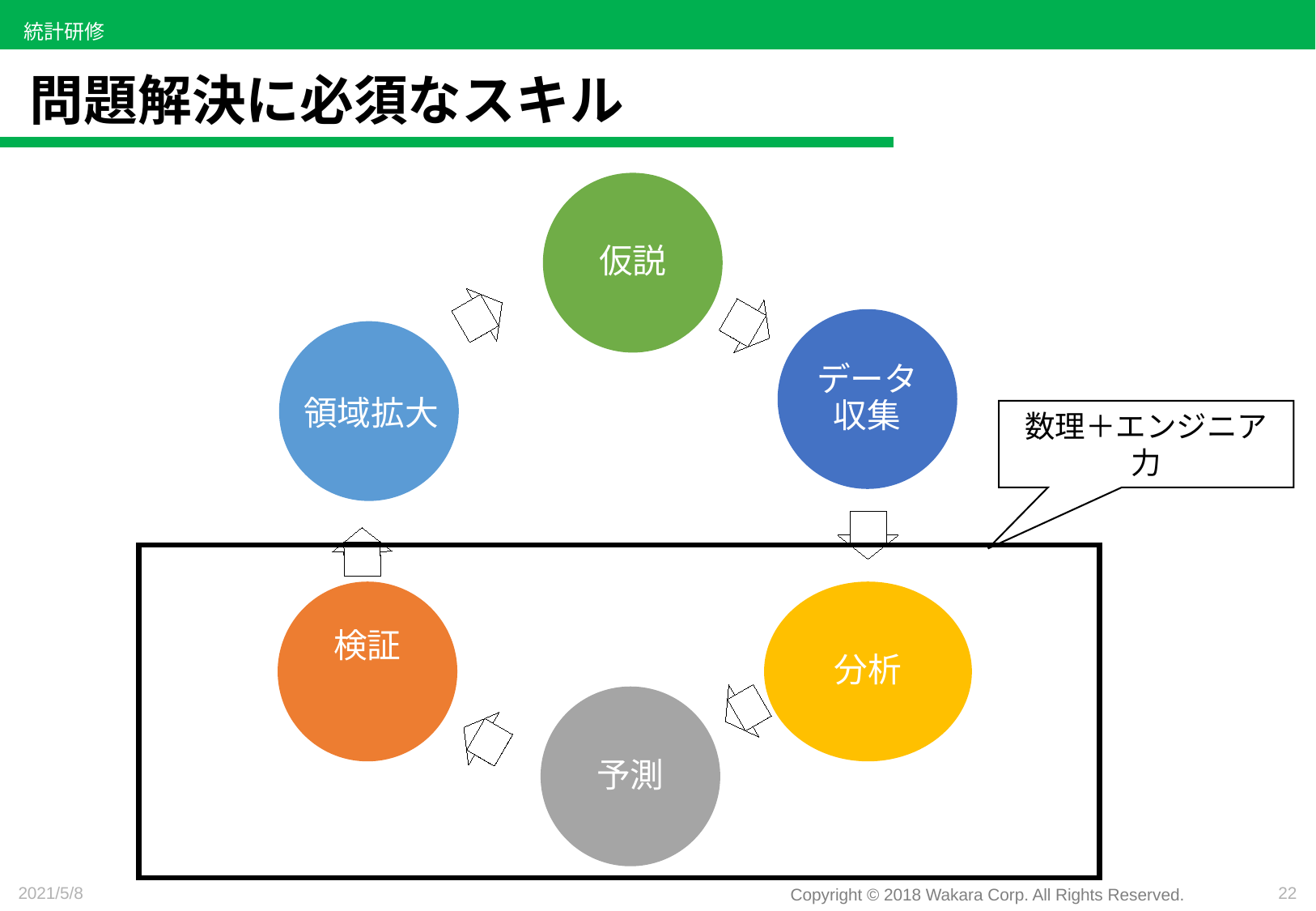

# 問題解決に必須なスキル

仮説

データ収集

領域拡大
領域拡大

数理＋エンジニア力

検証

分析

予測

2021/5/8
22